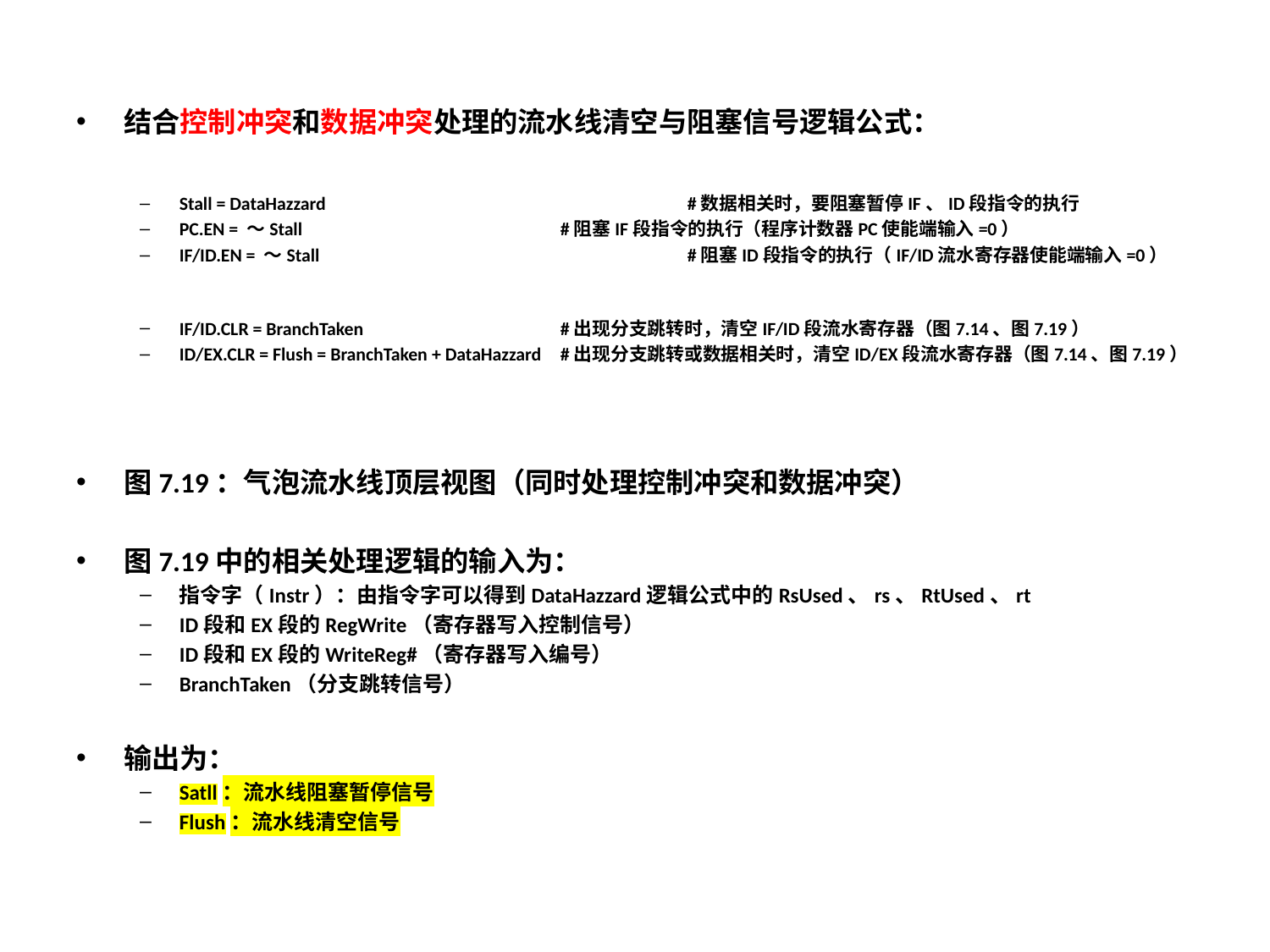

结合控制冲突和数据冲突处理的流水线清空与阻塞信号逻辑公式：

Stall = DataHazzard	    		#数据相关时，要阻塞暂停IF、ID段指令的执行
PC.EN = ～Stall		    	#阻塞IF段指令的执行（程序计数器PC使能端输入=0）
IF/ID.EN = ～Stall		    	#阻塞ID段指令的执行（IF/ID流水寄存器使能端输入=0）

IF/ID.CLR = BranchTaken		#出现分支跳转时，清空IF/ID段流水寄存器（图7.14、图7.19）
ID/EX.CLR = Flush = BranchTaken + DataHazzard	#出现分支跳转或数据相关时，清空ID/EX段流水寄存器（图7.14、图7.19）

图7.19：气泡流水线顶层视图（同时处理控制冲突和数据冲突）

图7.19中的相关处理逻辑的输入为：
指令字（Instr）：由指令字可以得到DataHazzard逻辑公式中的RsUsed、rs、RtUsed、rt
ID段和EX段的RegWrite（寄存器写入控制信号）
ID段和EX段的WriteReg#（寄存器写入编号）
BranchTaken（分支跳转信号）

输出为：
Satll：流水线阻塞暂停信号
Flush：流水线清空信号